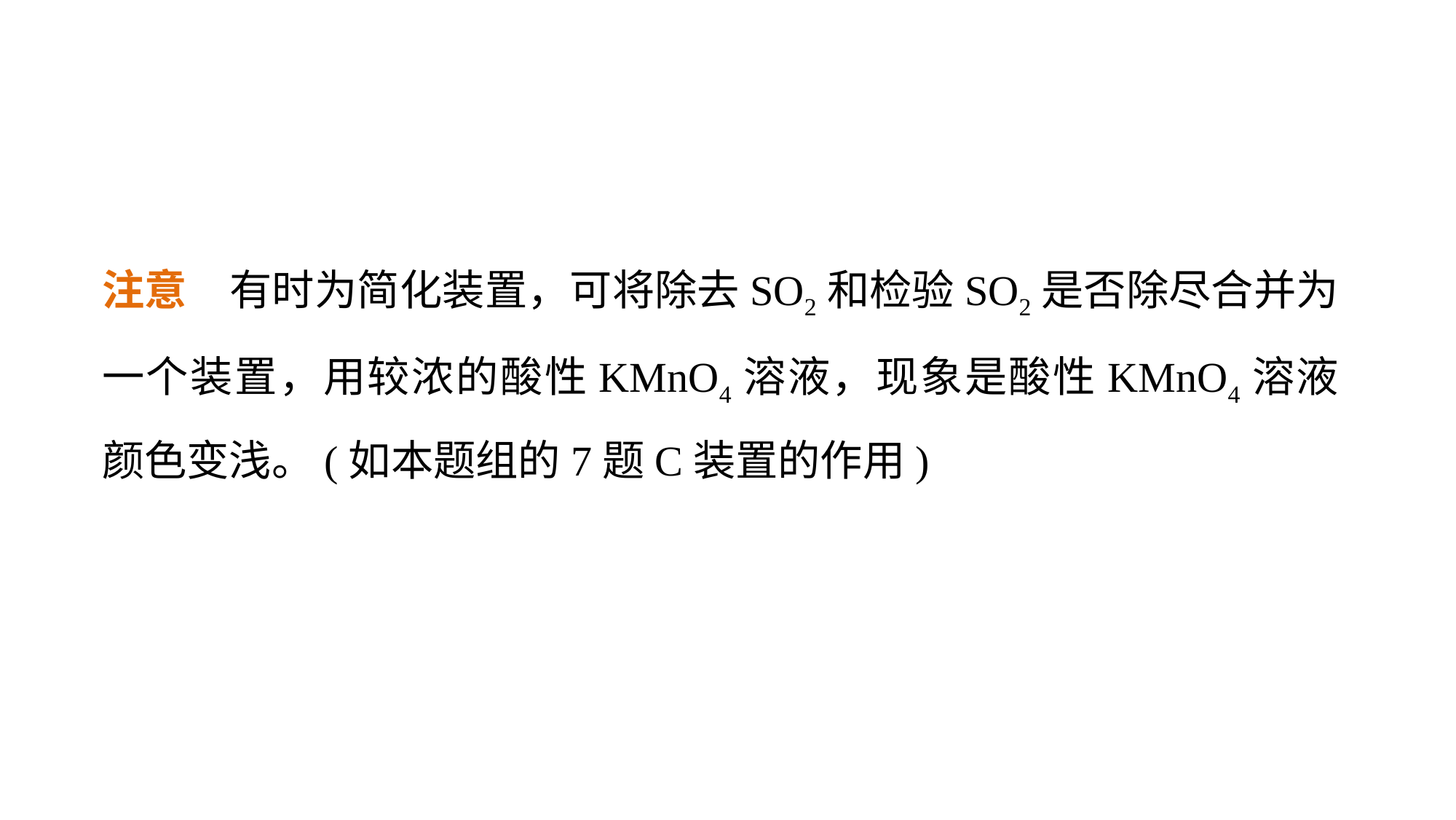

注意　有时为简化装置，可将除去SO2和检验SO2是否除尽合并为一个装置，用较浓的酸性KMnO4溶液，现象是酸性KMnO4溶液颜色变浅。(如本题组的7题C装置的作用)